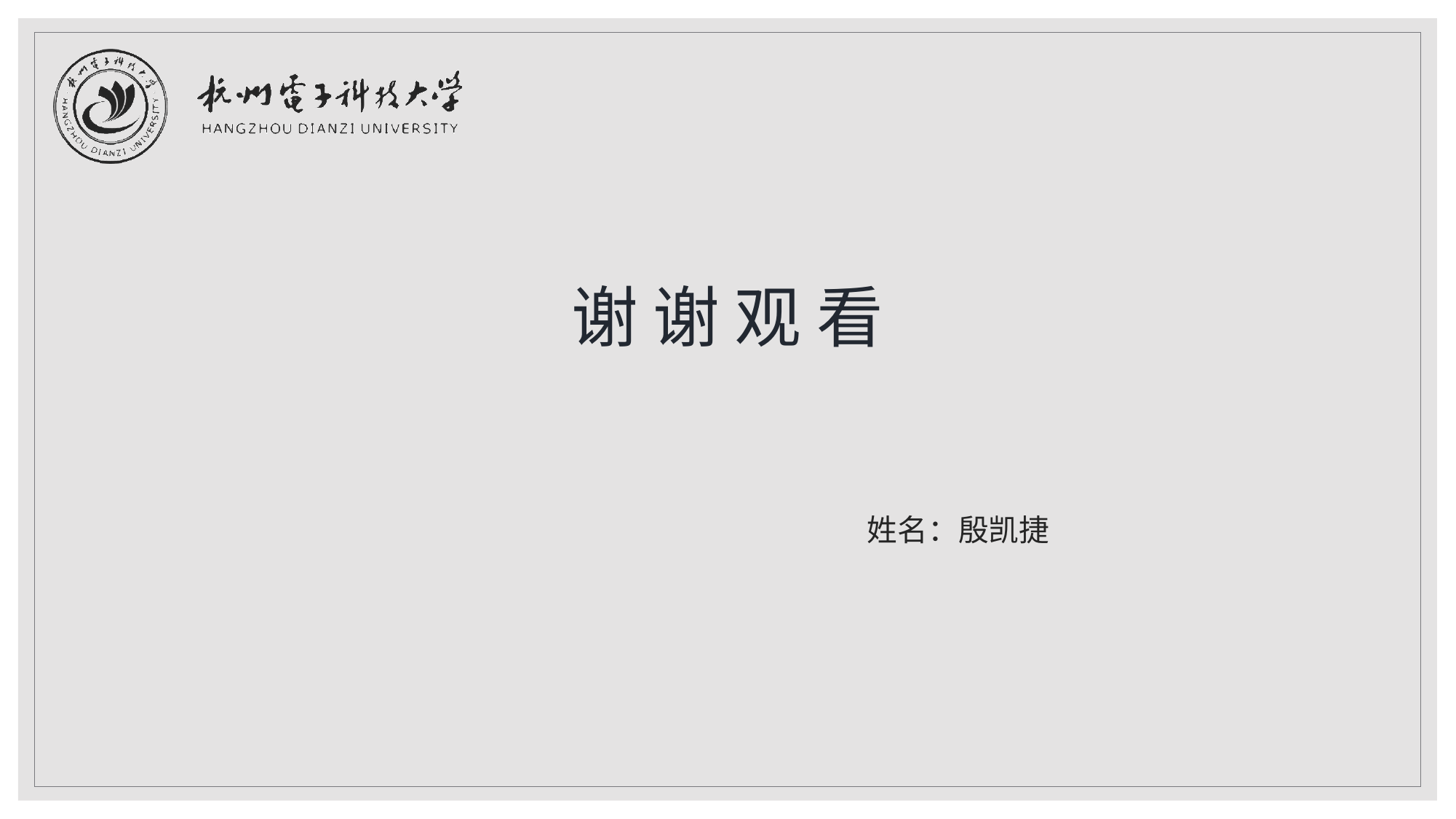

# 谢 谢 观 看

姓名：殷凯捷
10